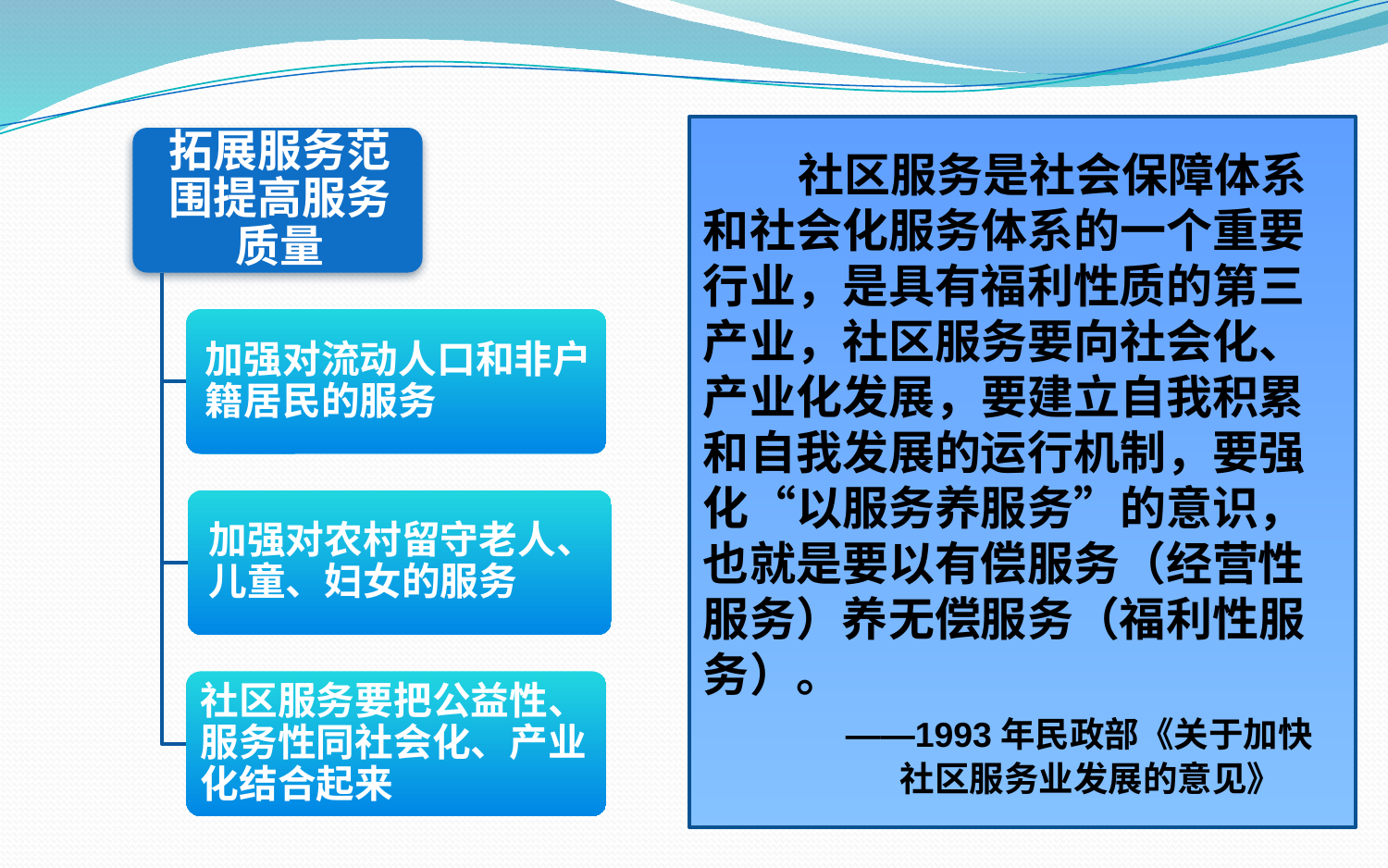

社区服务是社会保障体系和社会化服务体系的一个重要行业，是具有福利性质的第三产业，社区服务要向社会化、产业化发展，要建立自我积累和自我发展的运行机制，要强化“以服务养服务”的意识，也就是要以有偿服务（经营性服务）养无偿服务（福利性服务）。
           ——1993年民政部《关于加快
                        社区服务业发展的意见》
拓展服务范围提高服务质量
加强对流动人口和非户籍居民的服务
加强对农村留守老人、儿童、妇女的服务
社区服务要把公益性、服务性同社会化、产业化结合起来